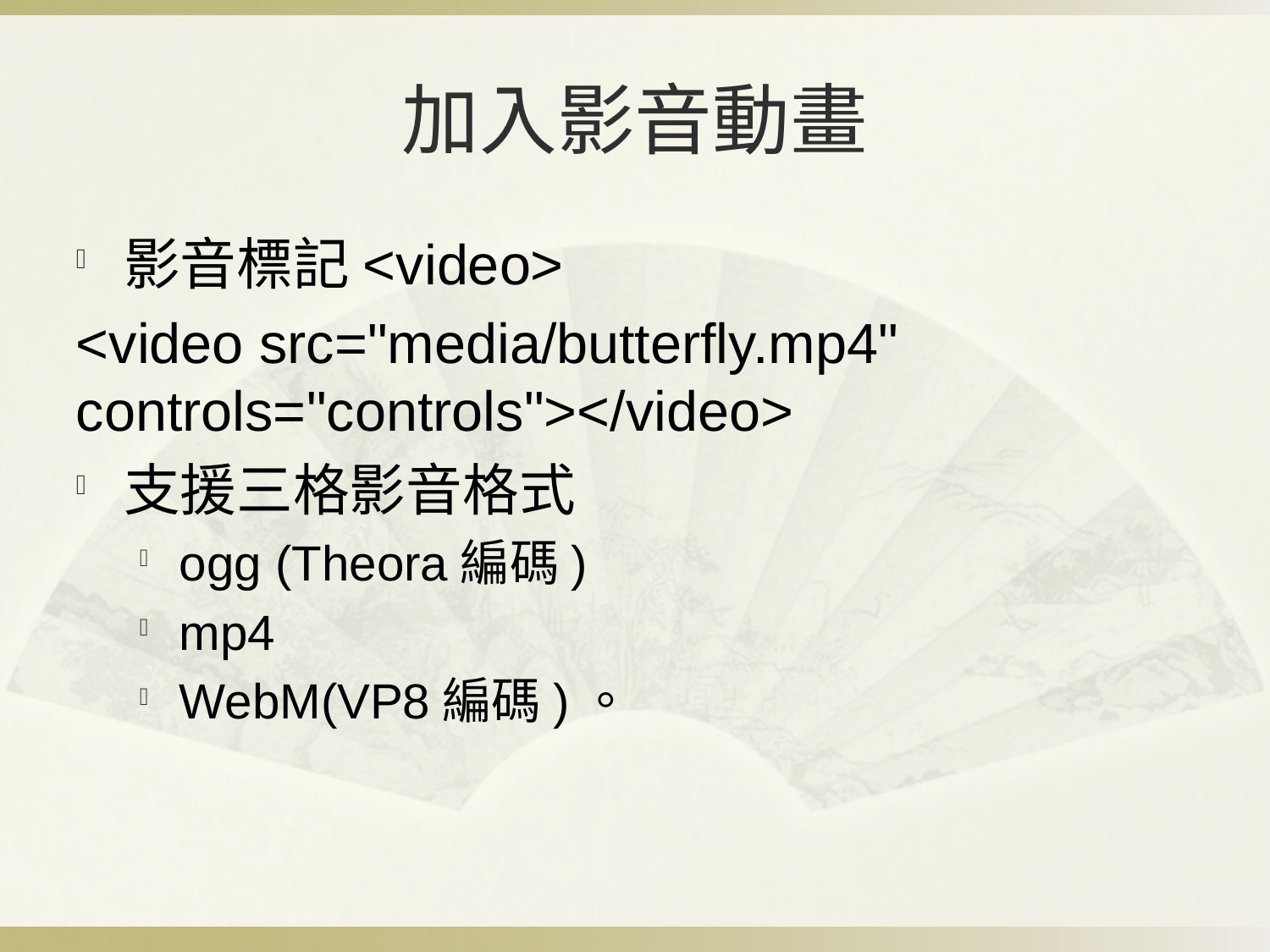

# 加入影音動畫
影音標記<video>
<video src="media/butterfly.mp4" controls="controls"></video>
支援三格影音格式
ogg (Theora編碼)
mp4
WebM(VP8編碼)。